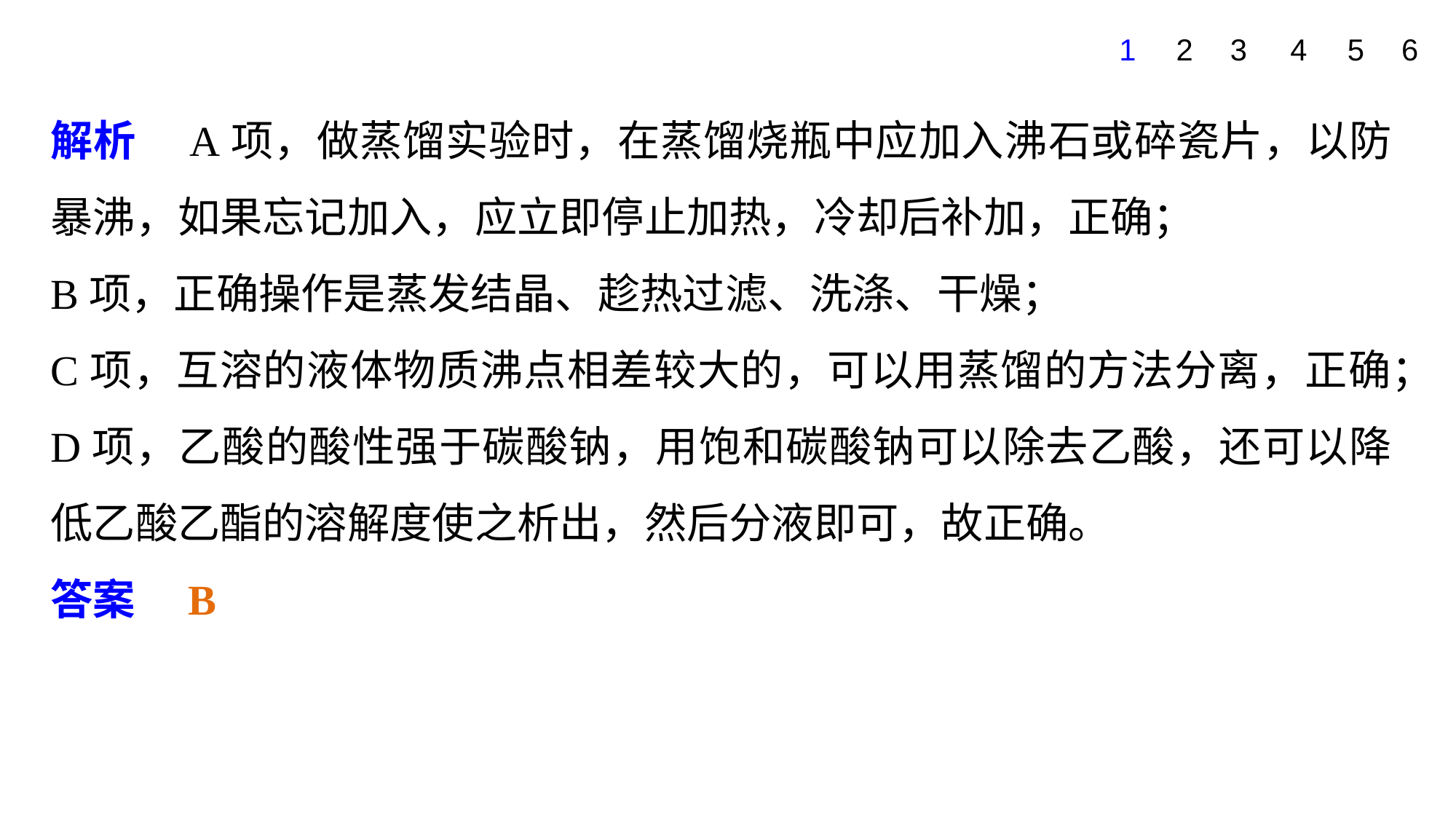

1
2
3
4
5
6
解析　A项，做蒸馏实验时，在蒸馏烧瓶中应加入沸石或碎瓷片，以防暴沸，如果忘记加入，应立即停止加热，冷却后补加，正确；
B项，正确操作是蒸发结晶、趁热过滤、洗涤、干燥；
C项，互溶的液体物质沸点相差较大的，可以用蒸馏的方法分离，正确；
D项，乙酸的酸性强于碳酸钠，用饱和碳酸钠可以除去乙酸，还可以降低乙酸乙酯的溶解度使之析出，然后分液即可，故正确。
答案　B